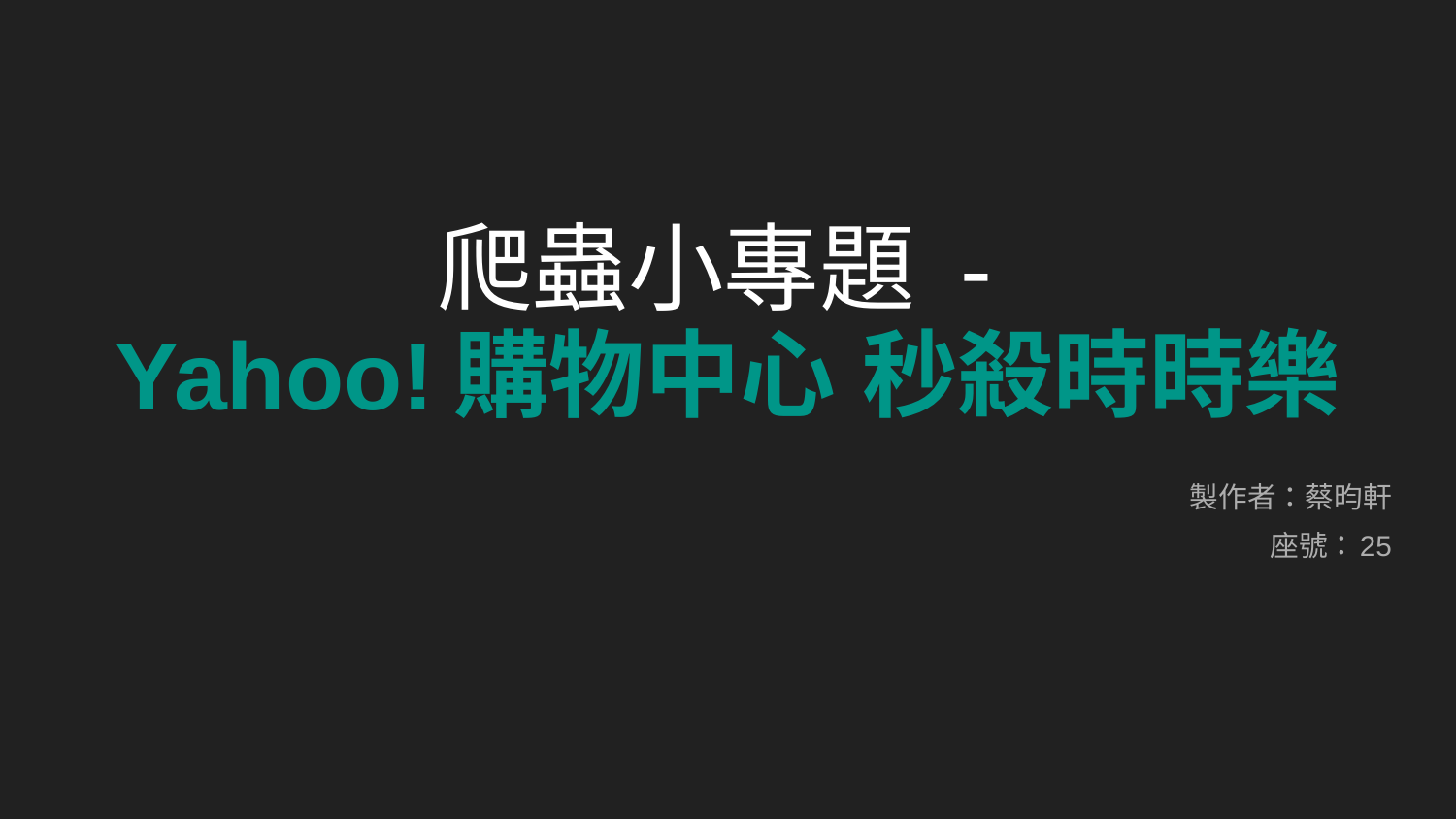

# 爬蟲小專題 -
Yahoo!購物中心 秒殺時時樂
製作者：蔡昀軒
座號：25